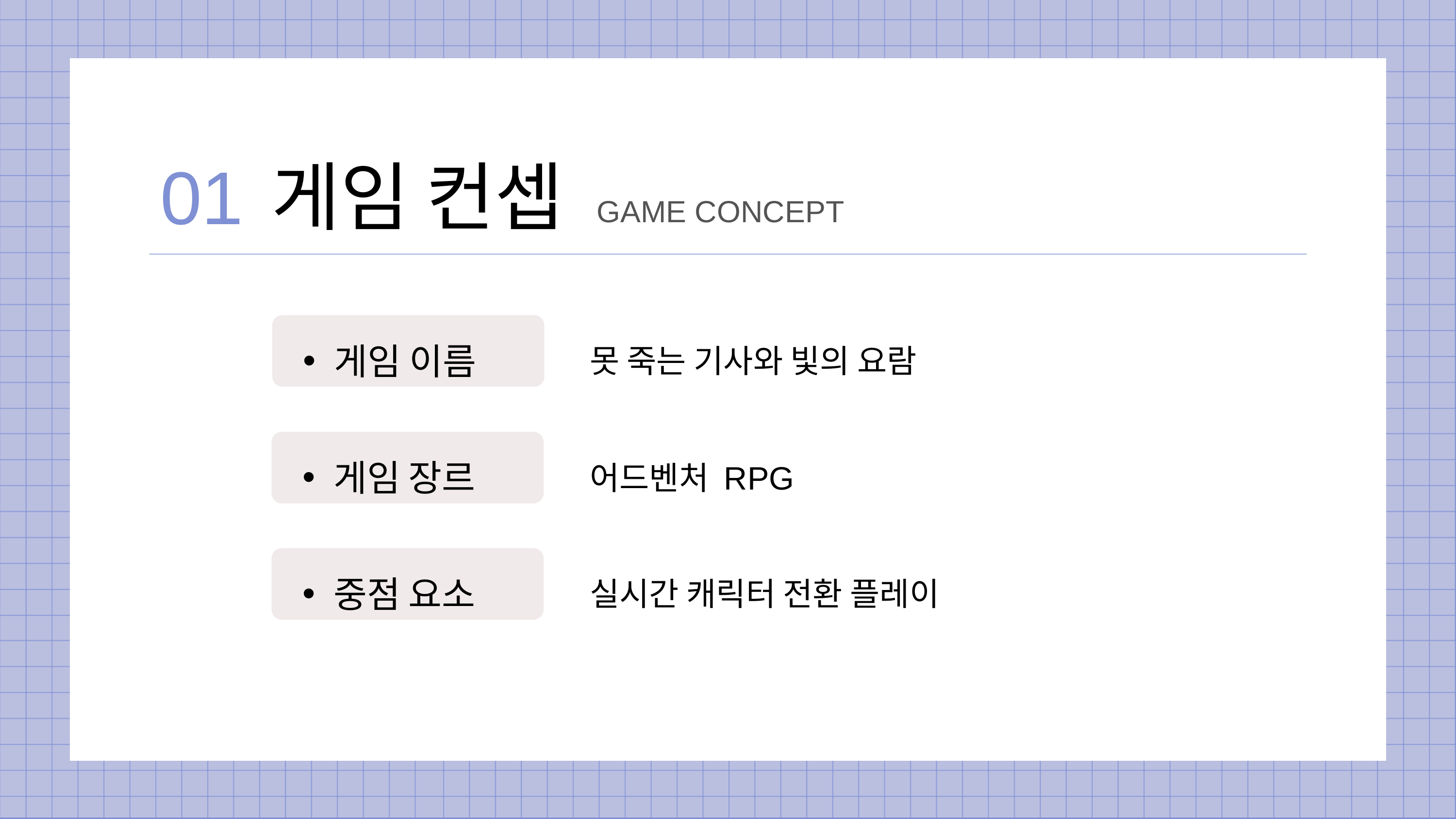

01
게임 컨셉
GAME CONCEPT

게임 이름
못 죽는 기사와 빛의 요람

게임 장르
어드벤처 RPG

중점 요소
실시간 캐릭터 전환 플레이